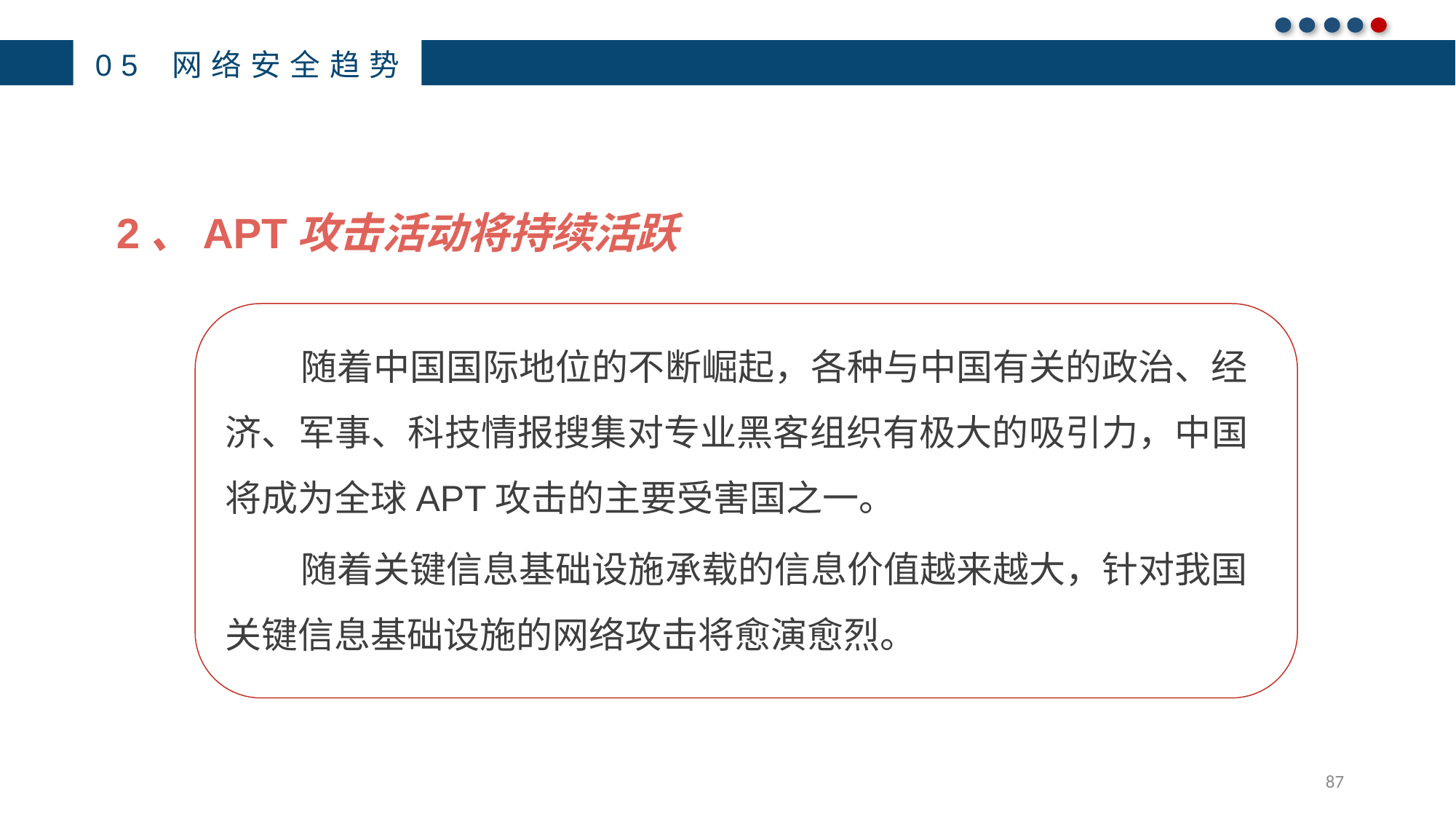

05 网络安全趋势

2、APT攻击活动将持续活跃

随着中国国际地位的不断崛起，各种与中国有关的政治、经 济、军事、科技情报搜集对专业黑客组织有极大的吸引力，中国 将成为全球APT攻击的主要受害国之一。
随着关键信息基础设施承载的信息价值越来越大，针对我国 关键信息基础设施的网络攻击将愈演愈烈。

87